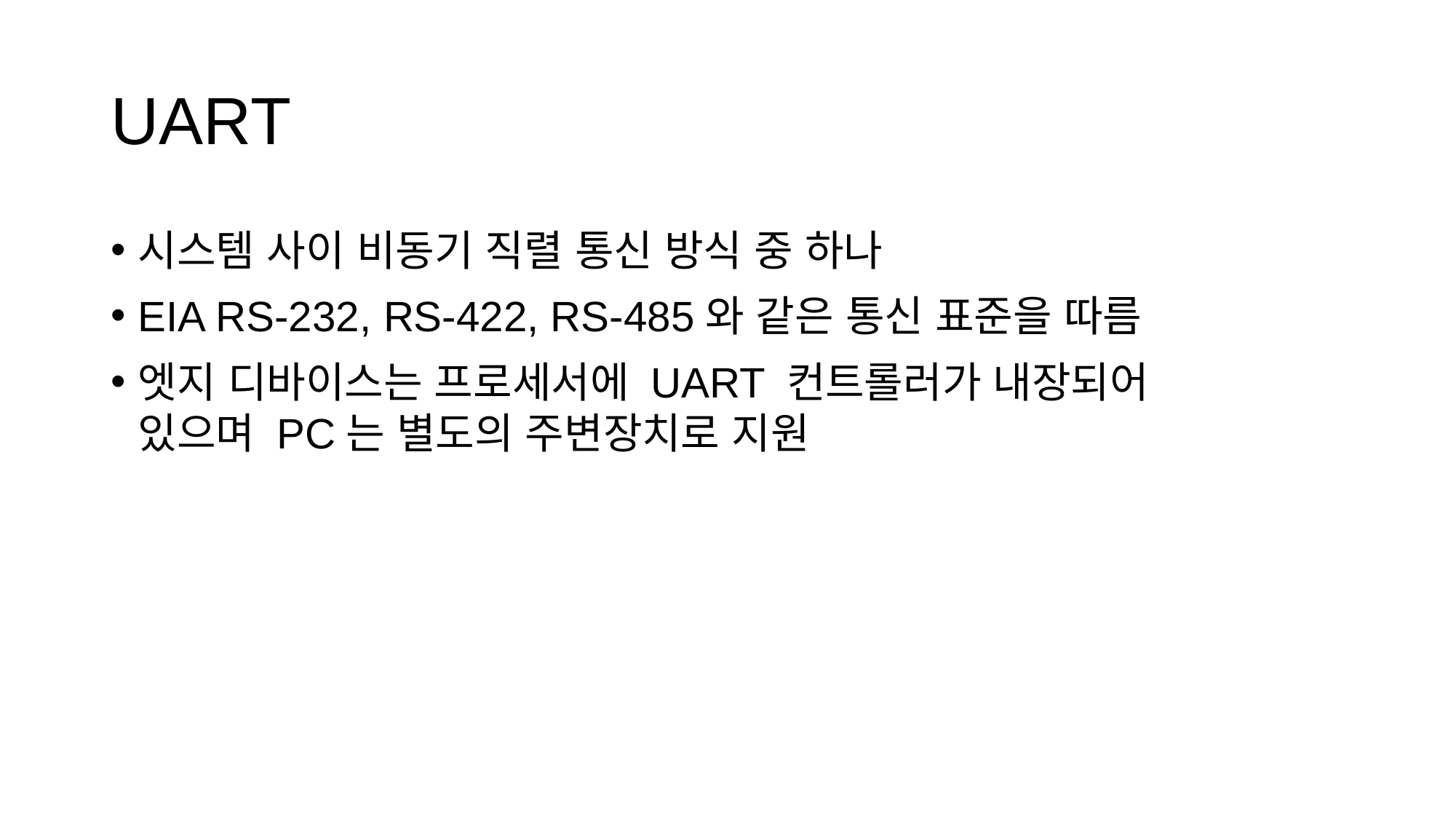

# UART
시스템 사이 비동기 직렬 통신 방식 중 하나
EIA RS-232, RS-422, RS-485와 같은 통신 표준을 따름
엣지 디바이스는 프로세서에 UART 컨트롤러가 내장되어
있으며 PC는 별도의 주변장치로 지원